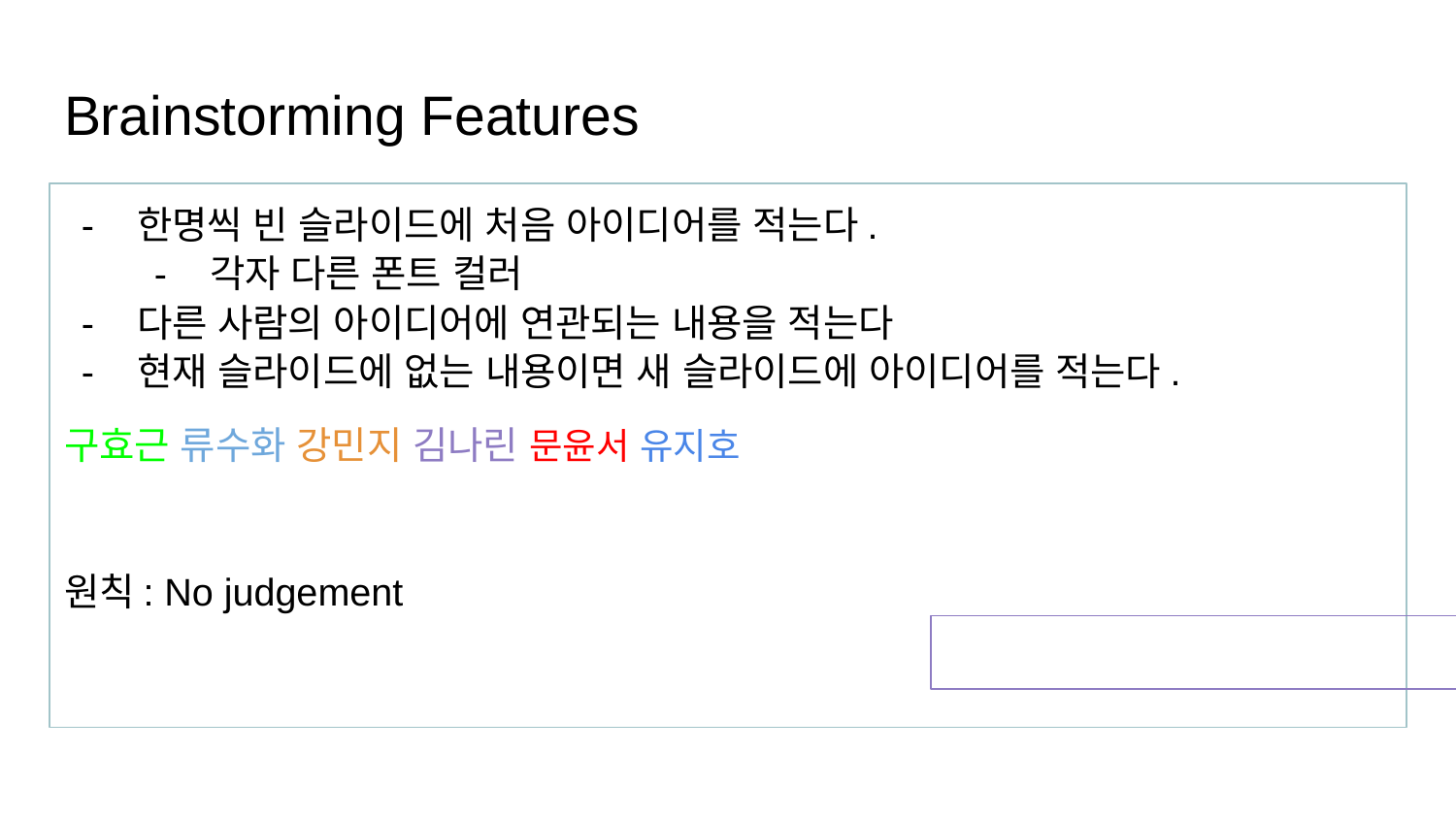

# Brainstorming Features
한명씩 빈 슬라이드에 처음 아이디어를 적는다.
각자 다른 폰트 컬러
다른 사람의 아이디어에 연관되는 내용을 적는다
현재 슬라이드에 없는 내용이면 새 슬라이드에 아이디어를 적는다.
구효근 류수화 강민지 김나린 문윤서 유지호

원칙: No judgement